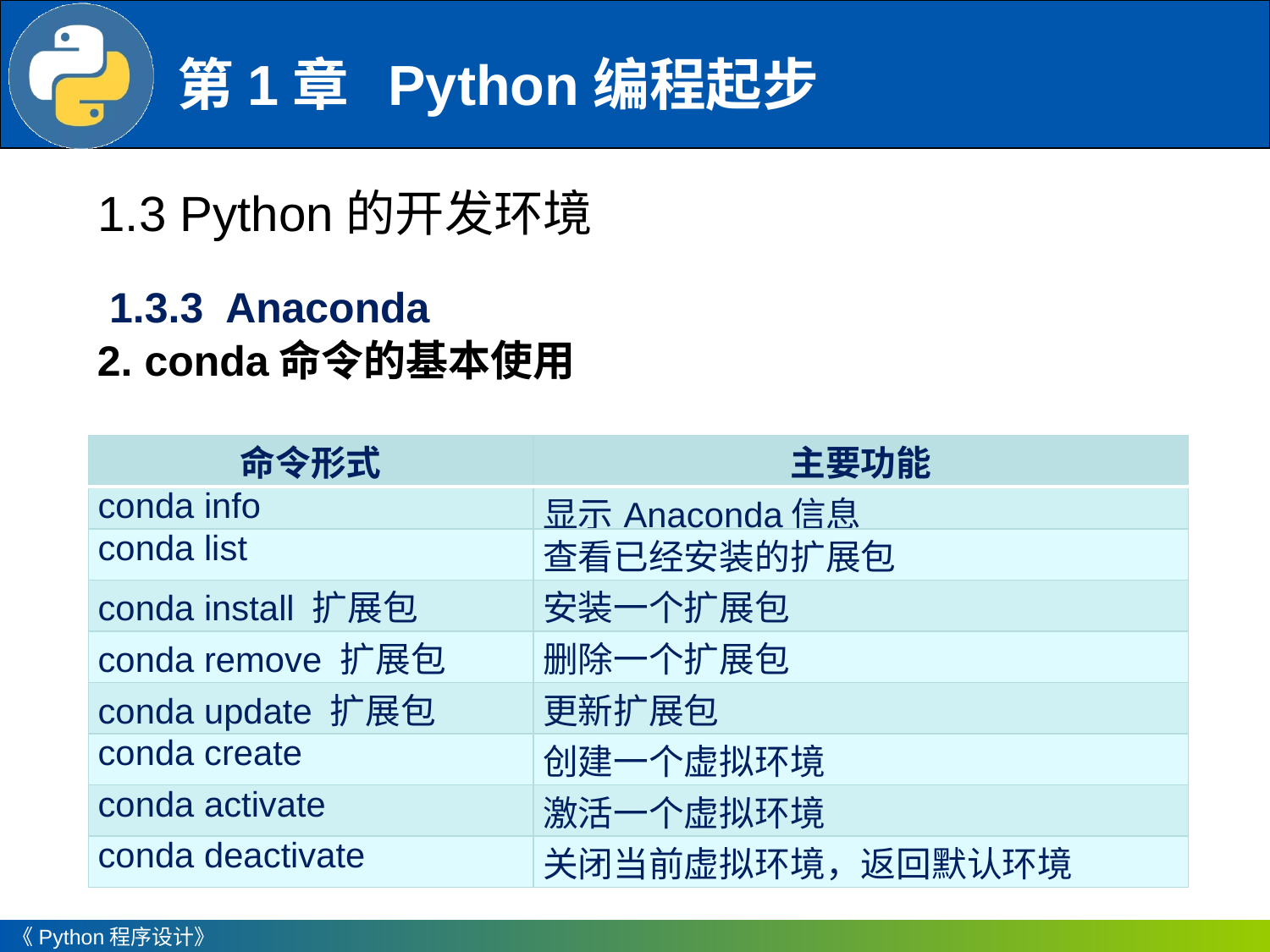

1.3 Python的开发环境
1.3.3  Anaconda
2. conda命令的基本使用
| 命令形式 | 主要功能 |
| --- | --- |
| conda info | 显示Anaconda信息 |
| conda list | 查看已经安装的扩展包 |
| conda install 扩展包 | 安装一个扩展包 |
| conda remove 扩展包 | 删除一个扩展包 |
| conda update 扩展包 | 更新扩展包 |
| conda create | 创建一个虚拟环境 |
| conda activate | 激活一个虚拟环境 |
| conda deactivate | 关闭当前虚拟环境，返回默认环境 |